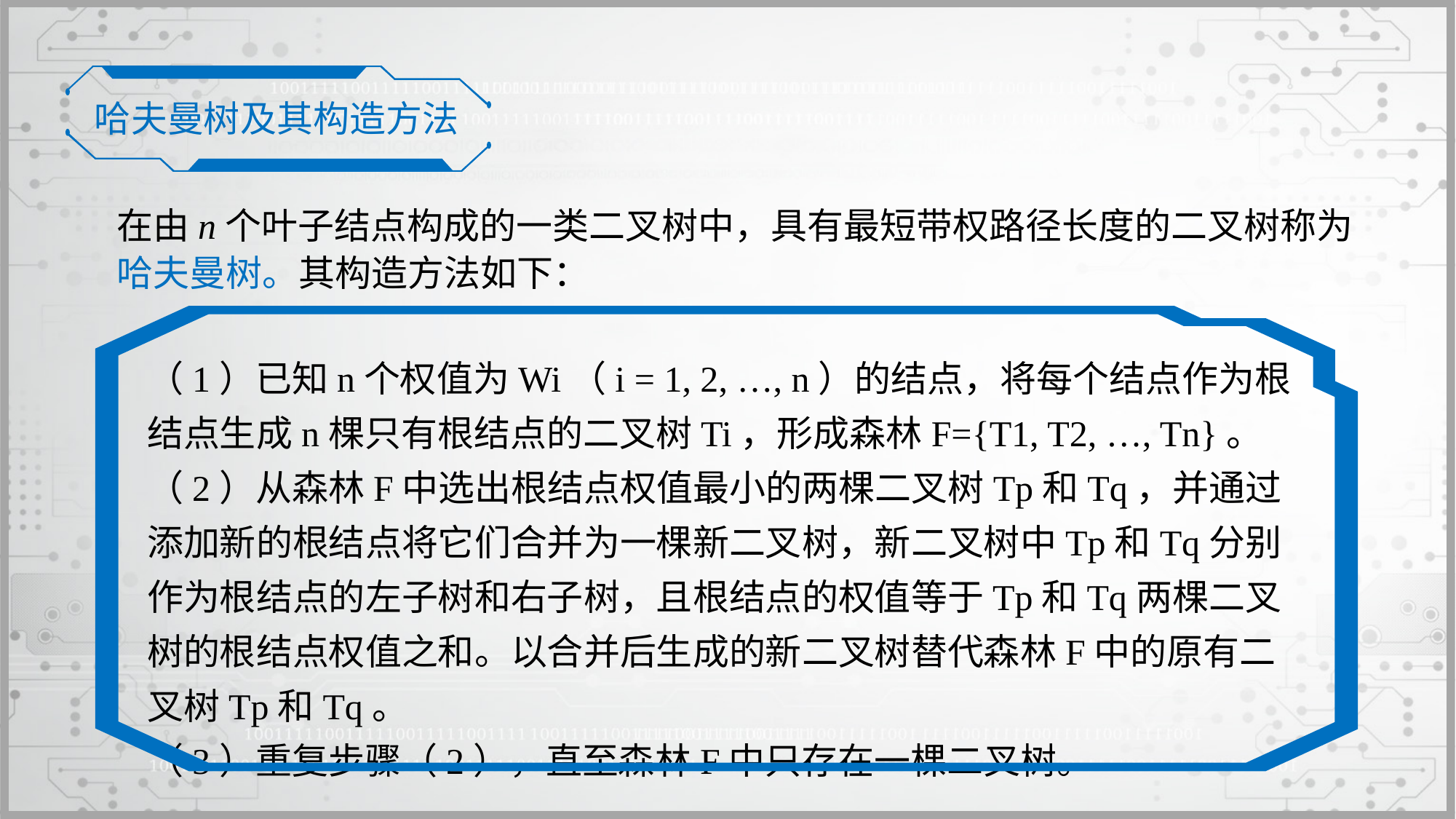

哈夫曼树及其构造方法
在由n个叶子结点构成的一类二叉树中，具有最短带权路径长度的二叉树称为哈夫曼树。其构造方法如下：
（1）已知n个权值为Wi（i = 1, 2, …, n）的结点，将每个结点作为根结点生成n棵只有根结点的二叉树Ti，形成森林F={T1, T2, …, Tn}。
（2）从森林F中选出根结点权值最小的两棵二叉树Tp和Tq，并通过添加新的根结点将它们合并为一棵新二叉树，新二叉树中Tp和Tq分别作为根结点的左子树和右子树，且根结点的权值等于Tp和Tq两棵二叉树的根结点权值之和。以合并后生成的新二叉树替代森林F中的原有二叉树Tp和Tq。
（3）重复步骤（2），直至森林F中只存在一棵二叉树。